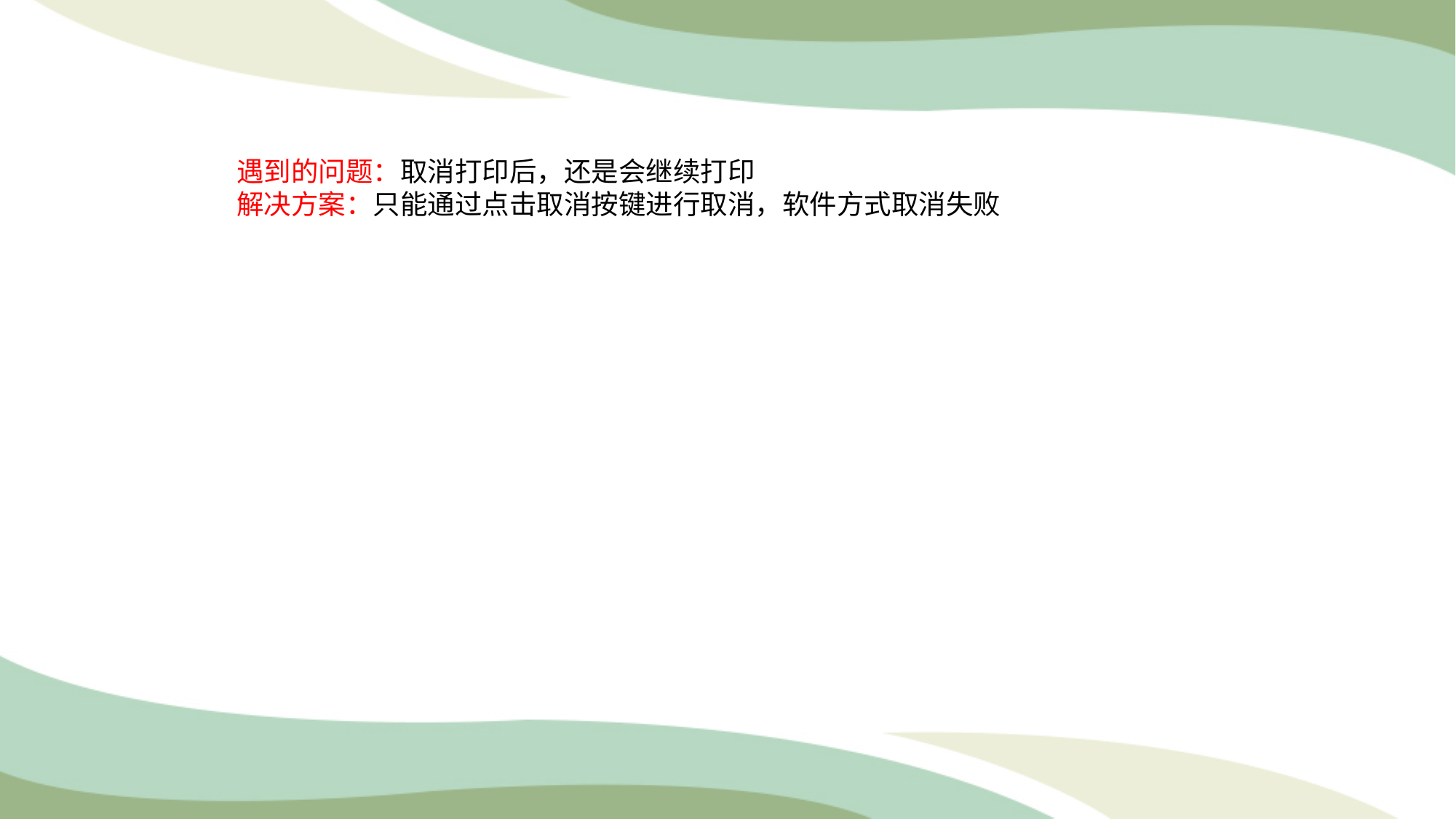

遇到的问题：取消打印后，还是会继续打印
解决方案：只能通过点击取消按键进行取消，软件方式取消失败